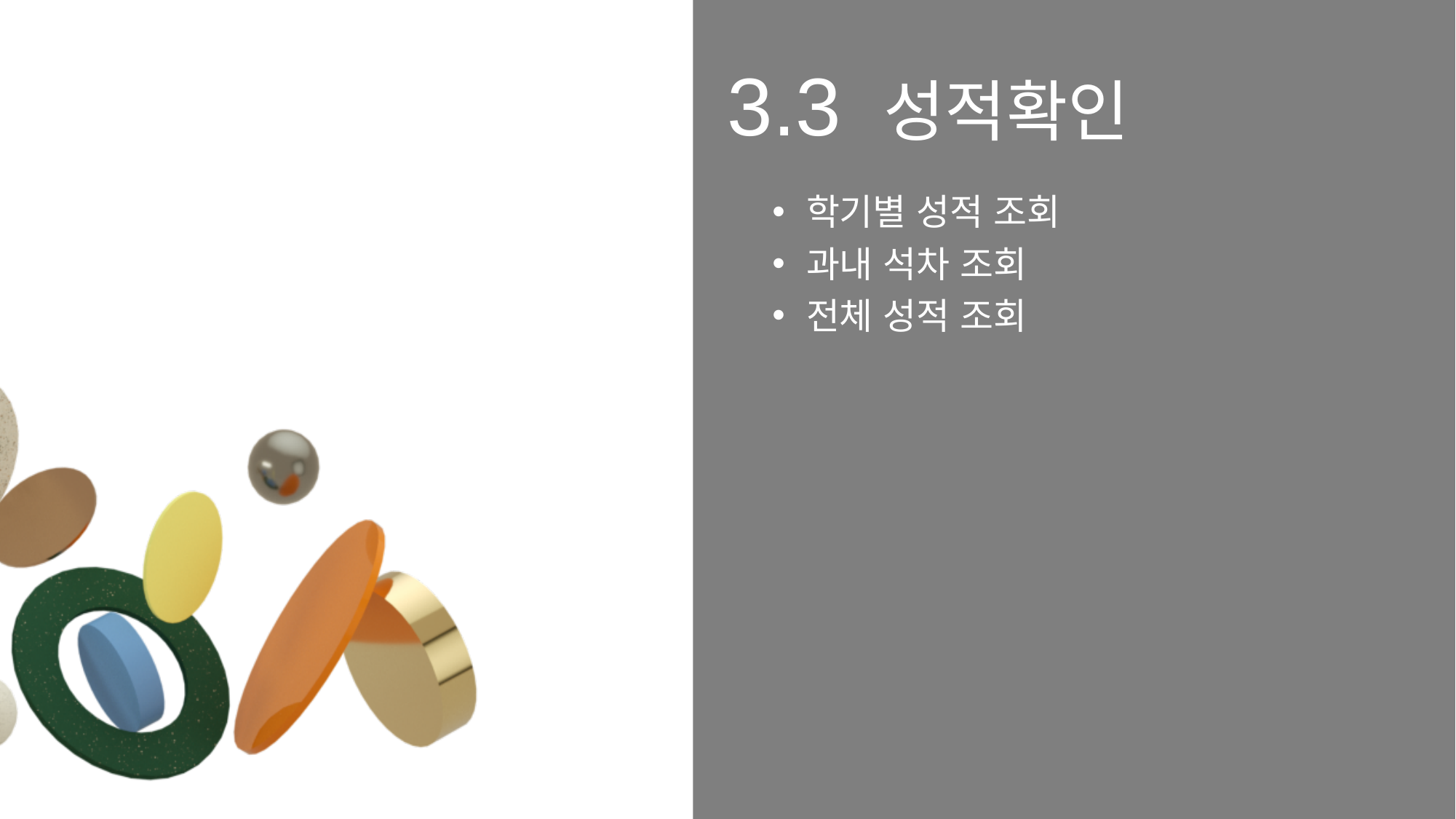

3.3 성적확인
학기별 성적 조회
과내 석차 조회
전체 성적 조회